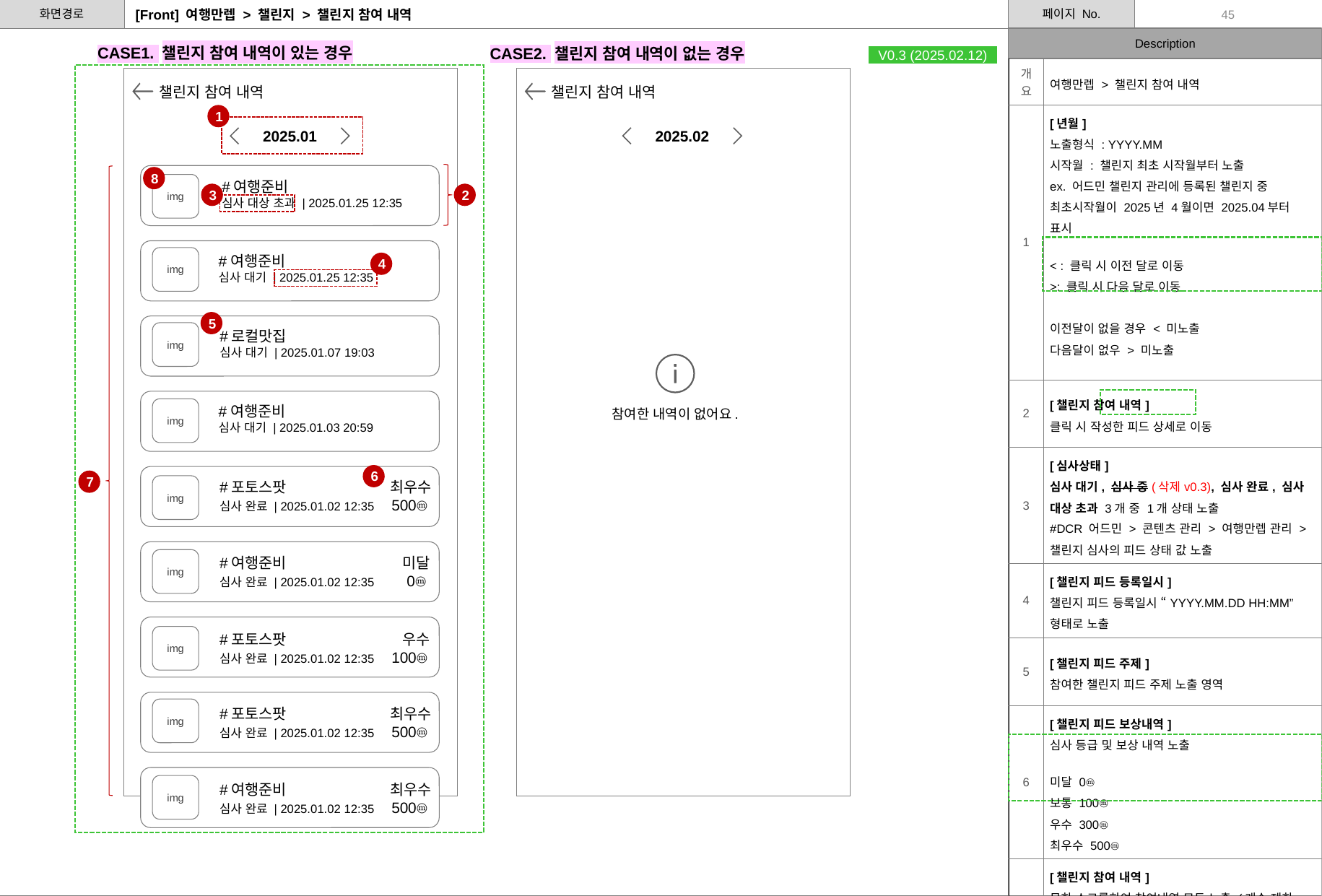

45
# [Front] 여행만렙 > 챌린지 > 챌린지 참여 내역
CASE1. 챌린지 참여 내역이 있는 경우
CASE2. 챌린지 참여 내역이 없는 경우
V0.3 (2025.02.12)
| 개요 | 여행만렙 > 챌린지 참여 내역 |
| --- | --- |
| 1 | [년월] 노출형식 : YYYY.MM 시작월 : 챌린지 최초 시작월부터 노출 ex. 어드민 챌린지 관리에 등록된 챌린지 중 최초시작월이 2025년 4월이면 2025.04부터 표시 < : 클릭 시 이전 달로 이동 >: 클릭 시 다음 달로 이동 이전달이 없을 경우 < 미노출 다음달이 없우 > 미노출 |
| 2 | [챌린지 참여 내역] 클릭 시 작성한 피드 상세로 이동 |
| 3 | [심사상태] 심사 대기, 심사 중(삭제v0.3), 심사 완료, 심사 대상 초과 3개 중 1개 상태 노출 #DCR 어드민 > 콘텐츠 관리 > 여행만렙 관리 > 챌린지 심사의 피드 상태 값 노출 |
| 4 | [챌린지 피드 등록일시] 챌린지 피드 등록일시 “YYYY.MM.DD HH:MM” 형태로 노출 |
| 5 | [챌린지 피드 주제] 참여한 챌린지 피드 주제 노출 영역 |
| 6 | [챌린지 피드 보상내역] 심사 등급 및 보상 내역 노출 미달 0ⓜ 보통 100ⓜ 우수 300ⓜ 최우수 500ⓜ |
| 7 | [챌린지 참여 내역] 무한 스크롤하여 참여내역 모두 노출 (개수 제한 없음) 정렬 : 챌린지 피드 등록 최신순 |
| 8 | [피드 썸네일 이미지] 챌린지 피드 썸네일 이미지 노출 |

챌린지 참여 내역
챌린지 참여 내역

1

2025.01

2025.02

#여행준비
심사 대상 초과 | 2025.01.25 12:35
img

8
3
2

#여행준비
심사 대기 | 2025.01.25 12:35
img
4

5

#로컬맛집
심사 대기 | 2025.01.07 19:03
img

#여행준비
심사 대기 | 2025.01.03 20:59
img
참여한 내역이 없어요.
6

#포토스팟                         최우수
심사 완료 | 2025.01.02 12:35     500ⓜ
img
7

#여행준비                            미달
심사 완료 | 2025.01.02 12:35         0ⓜ
img

#포토스팟                            우수
심사 완료 | 2025.01.02 12:35     100ⓜ
img

#포토스팟                         최우수
심사 완료 | 2025.01.02 12:35     500ⓜ
img

#여행준비                         최우수
심사 완료 | 2025.01.02 12:35     500ⓜ
img